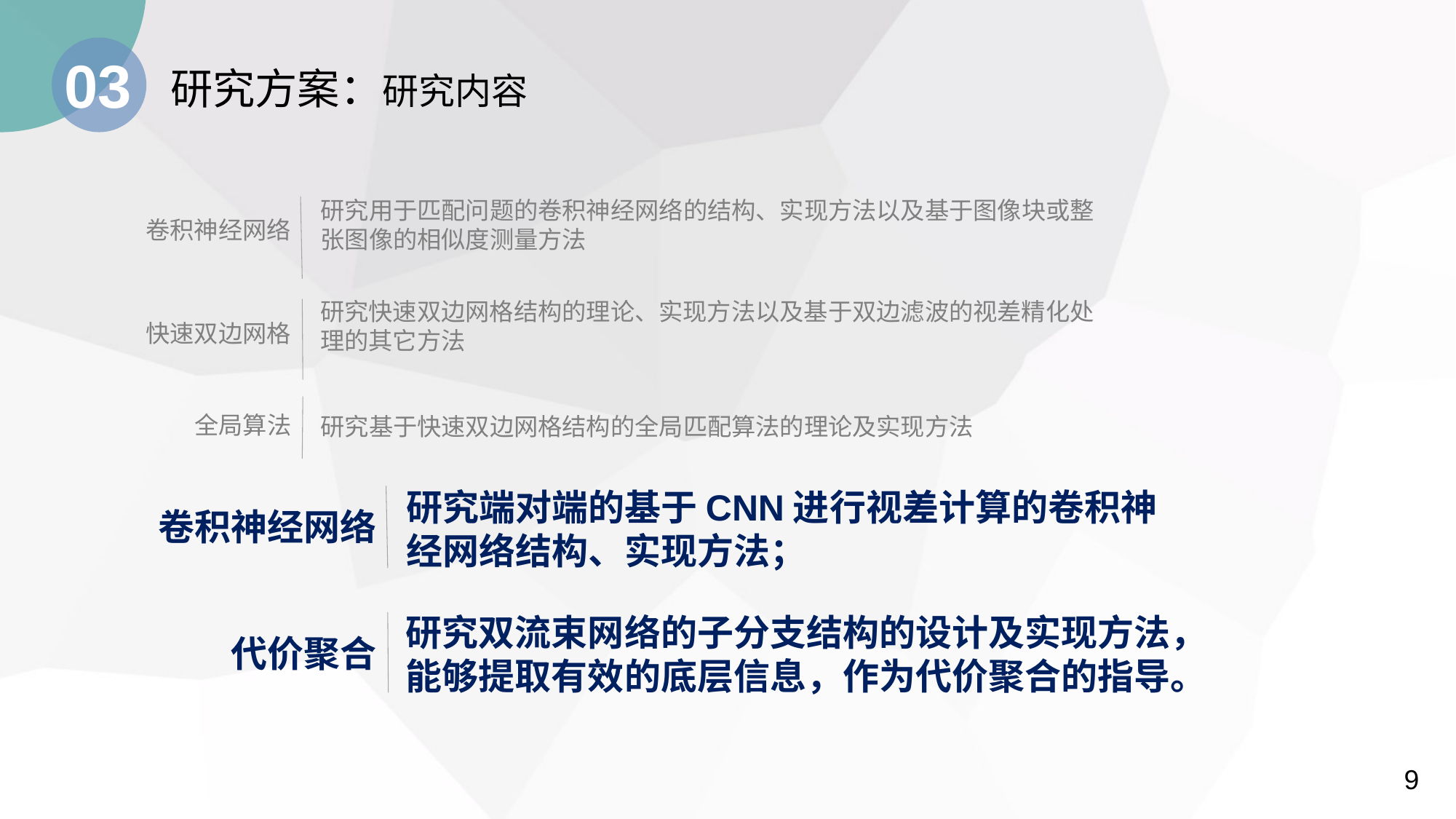

03
研究方案：研究内容
研究用于匹配问题的卷积神经网络的结构、实现方法以及基于图像块或整张图像的相似度测量方法
卷积神经网络
研究快速双边网格结构的理论、实现方法以及基于双边滤波的视差精化处理的其它方法
快速双边网格
全局算法
研究基于快速双边网格结构的全局匹配算法的理论及实现方法
研究端对端的基于CNN进行视差计算的卷积神经网络结构、实现方法；
卷积神经网络
研究双流束网络的子分支结构的设计及实现方法，能够提取有效的底层信息，作为代价聚合的指导。
代价聚合
9